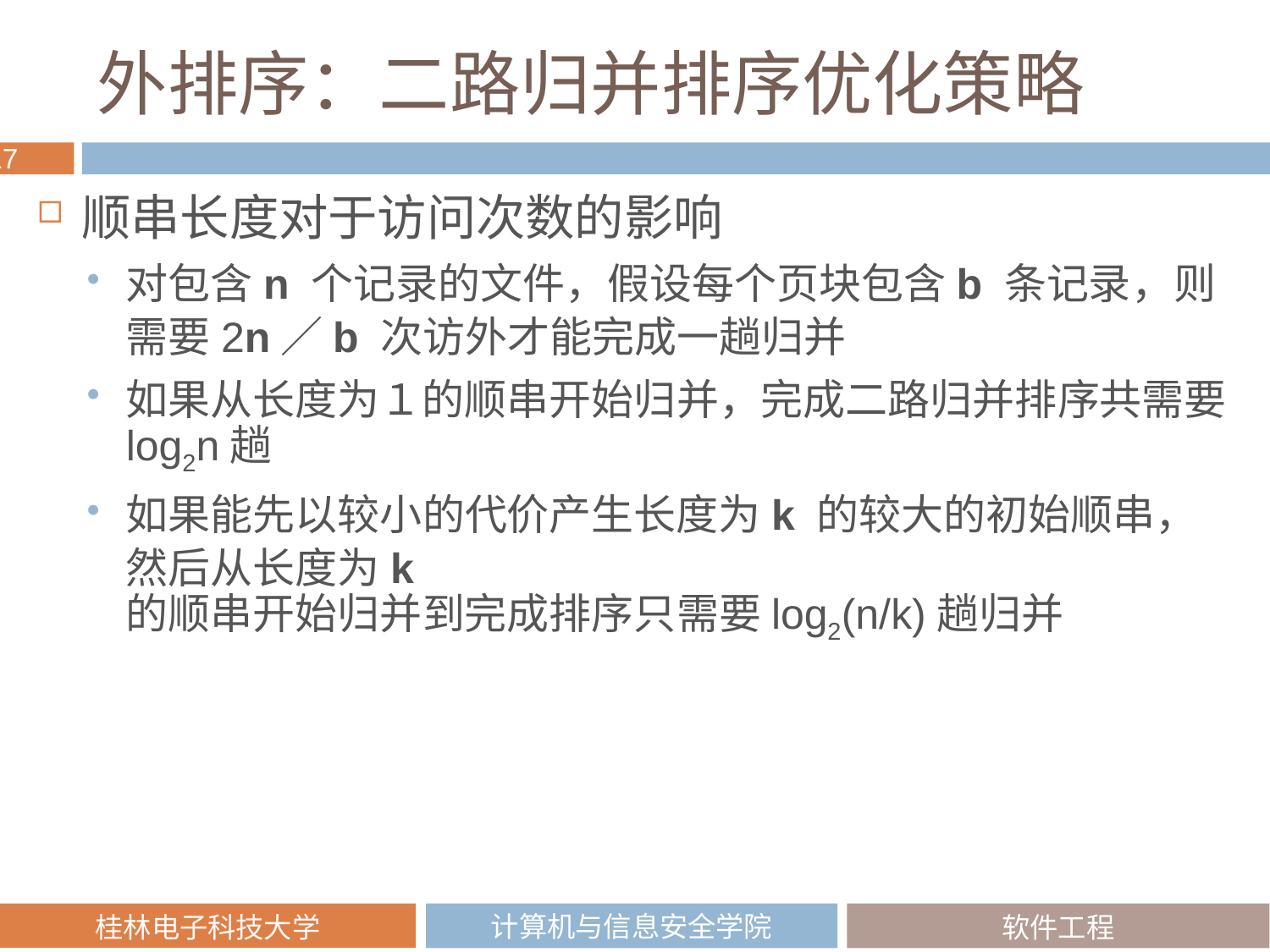

# 外排序：二路归并排序优化策略
顺串长度对于访问次数的影响
对包含n 个记录的文件，假设每个页块包含b 条记录，则需要2n／b 次访外才能完成一趟归并
如果从长度为１的顺串开始归并，完成二路归并排序共需要log2n趟
如果能先以较小的代价产生长度为k 的较大的初始顺串，然后从长度为k 的顺串开始归并到完成排序只需要log2(n/k)趟归并